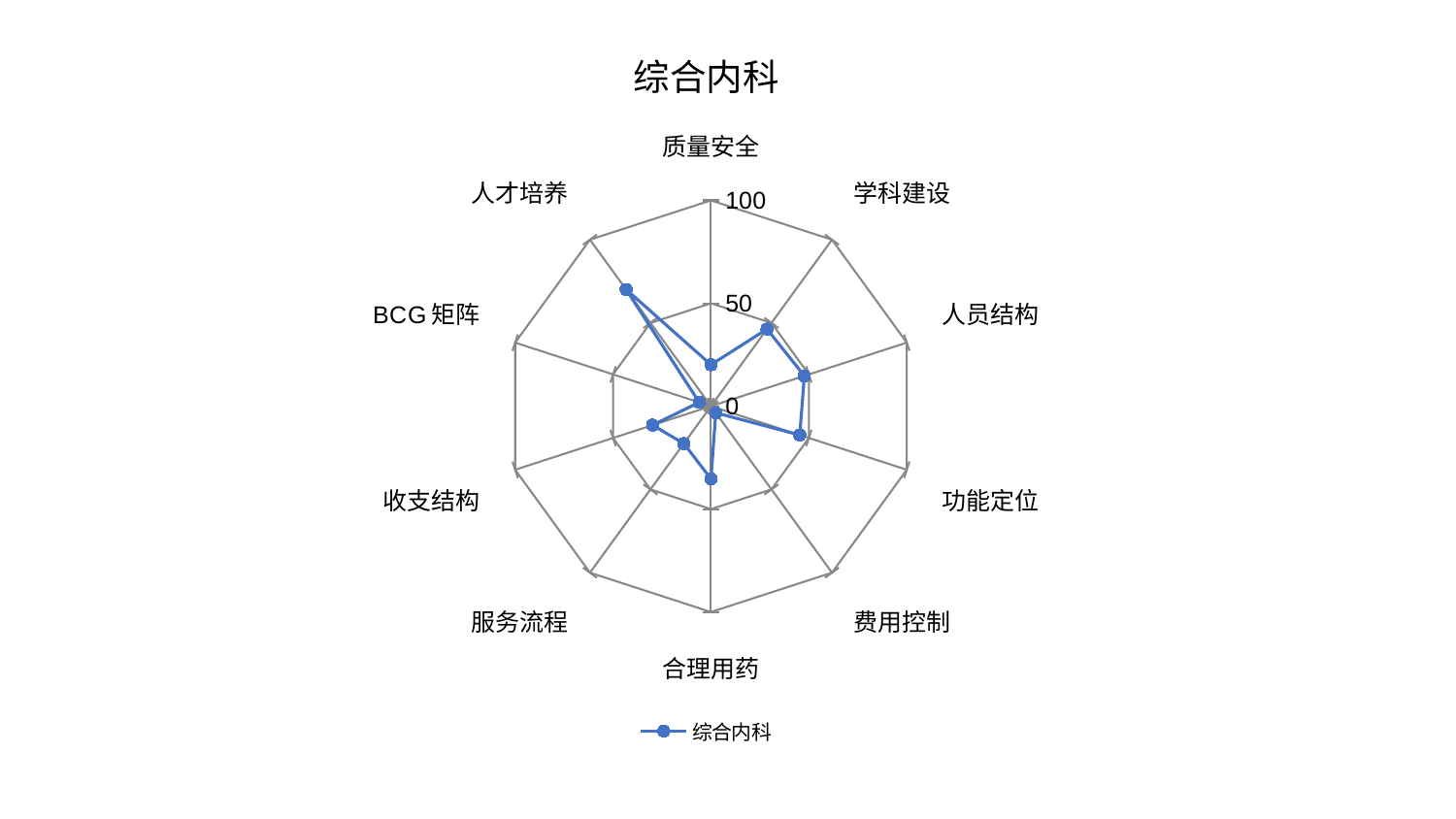

### Chart: 综合内科

| Category | 综合内科 |
|---|---|
| 质量安全 | 20.143377396844226 |
| 学科建设 | 46.320401860370254 |
| 人员结构 | 47.69136727198727 |
| 功能定位 | 45.36449542378984 |
| 费用控制 | 4.007719048224775 |
| 合理用药 | 35.34359703318038 |
| 服务流程 | 22.449161145971615 |
| 收支结构 | 29.85252854053107 |
| BCG矩阵 | 6.023489887528497 |
| 人才培养 | 70.10333291869432 |
142